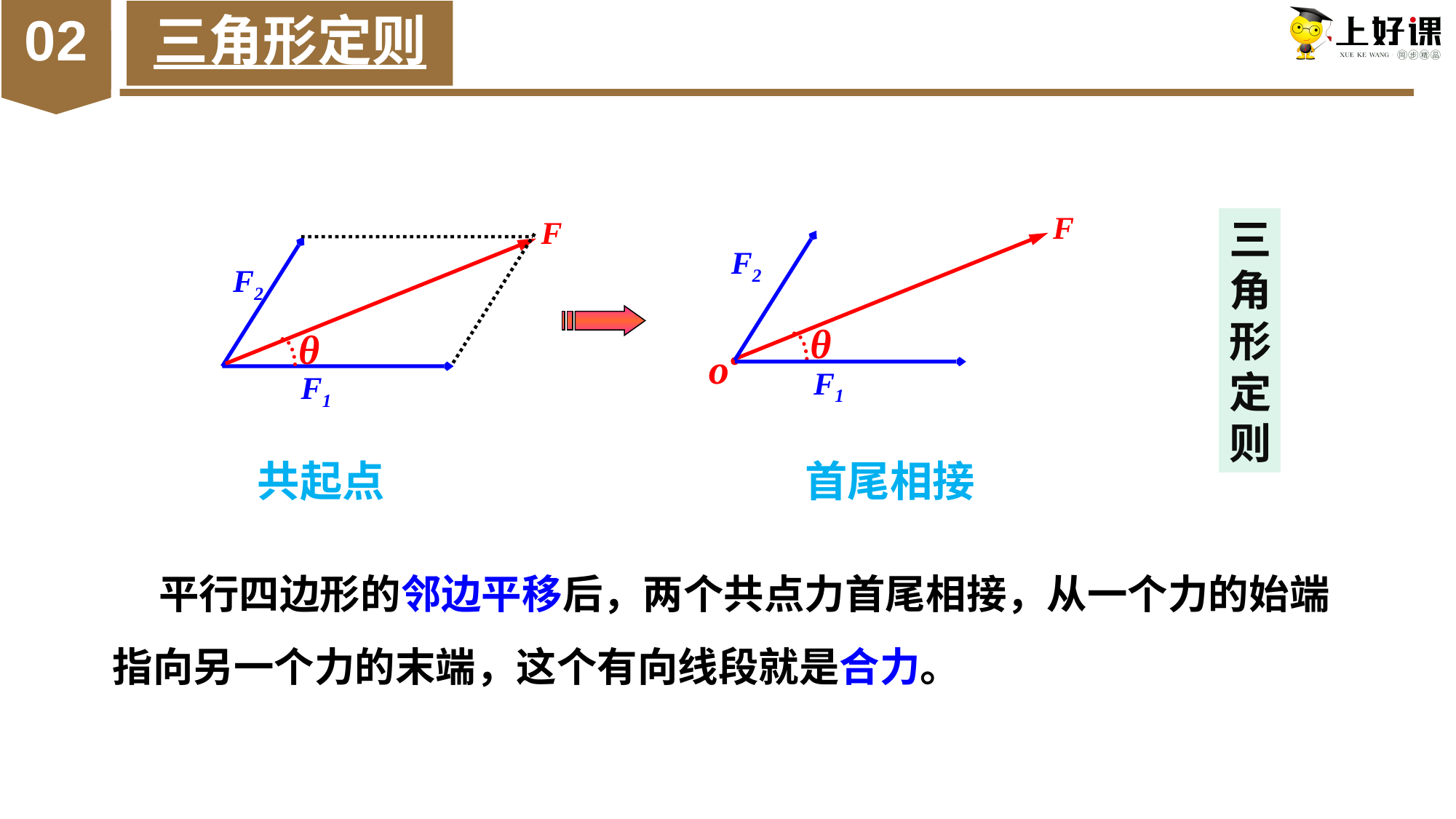

02

三角形定则

F

θ

F

θ

三角形定则

F2

F2
F1

o

F1

共起点
首尾相接
    平行四边形的邻边平移后，两个共点力首尾相接，从一个力的始端指向另一个力的末端，这个有向线段就是合力。